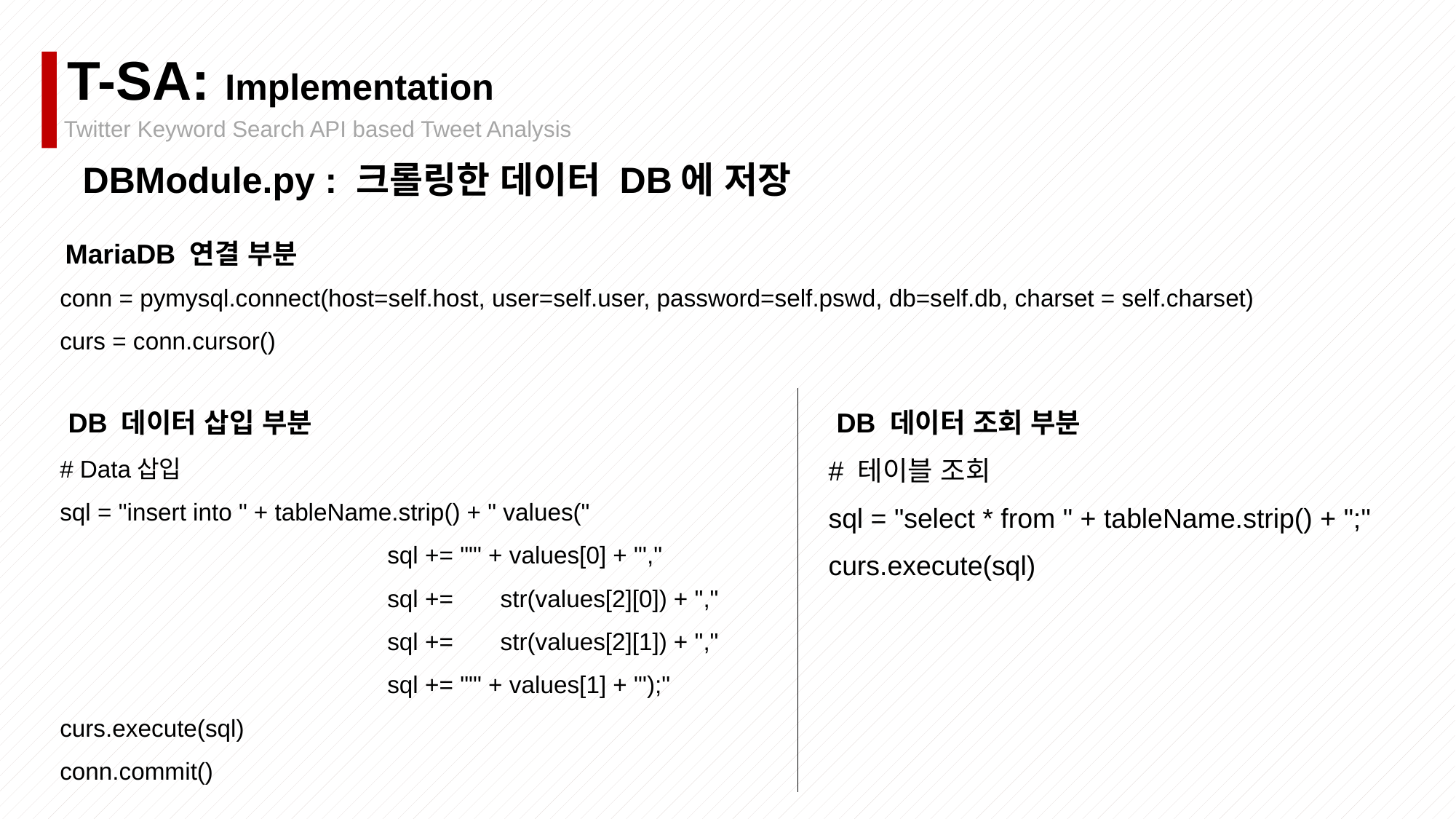

T-SA: Implementation

Twitter Keyword Search API based Tweet Analysis
DBModule.py : 크롤링한 데이터 DB에 저장
MariaDB 연결 부분
conn = pymysql.connect(host=self.host, user=self.user, password=self.pswd, db=self.db, charset = self.charset)
curs = conn.cursor()
DB 데이터 삽입 부분
DB 데이터 조회 부분
# Data삽입
sql = "insert into " + tableName.strip() + " values("
			sql += "'" + values[0] + "',"
			sql +=       str(values[2][0]) + ","
			sql +=       str(values[2][1]) + ","
			sql += "'" + values[1] + "');"
curs.execute(sql)
conn.commit()
# 테이블 조회
sql = "select * from " + tableName.strip() + ";"
curs.execute(sql)